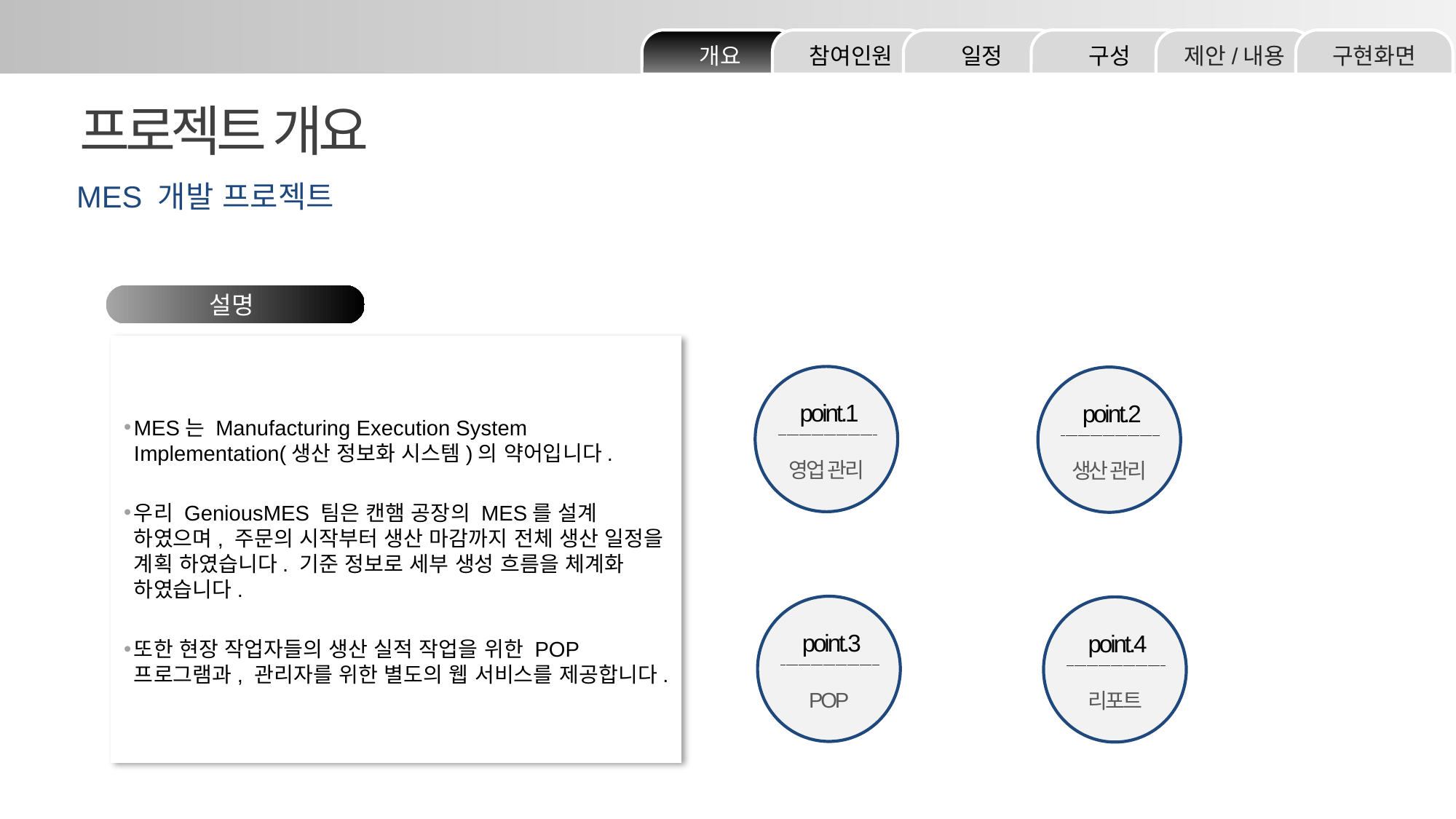

구현화면
제안/내용
구성
일정
참여인원
개요

프로젝트 개요
MES 개발 프로젝트
설명
MES는 Manufacturing Execution System Implementation(생산 정보화 시스템)의 약어입니다.

우리 GeniousMES 팀은 캔햄 공장의 MES를 설계 하였으며, 주문의 시작부터 생산 마감까지 전체 생산 일정을 계획 하였습니다. 기준 정보로 세부 생성 흐름을 체계화 하였습니다.

또한 현장 작업자들의 생산 실적 작업을 위한 POP 프로그램과, 관리자를 위한 별도의 웹 서비스를 제공합니다.

point.1
영업 관리

point.2
생산 관리

point.3
POP

point.4
리포트